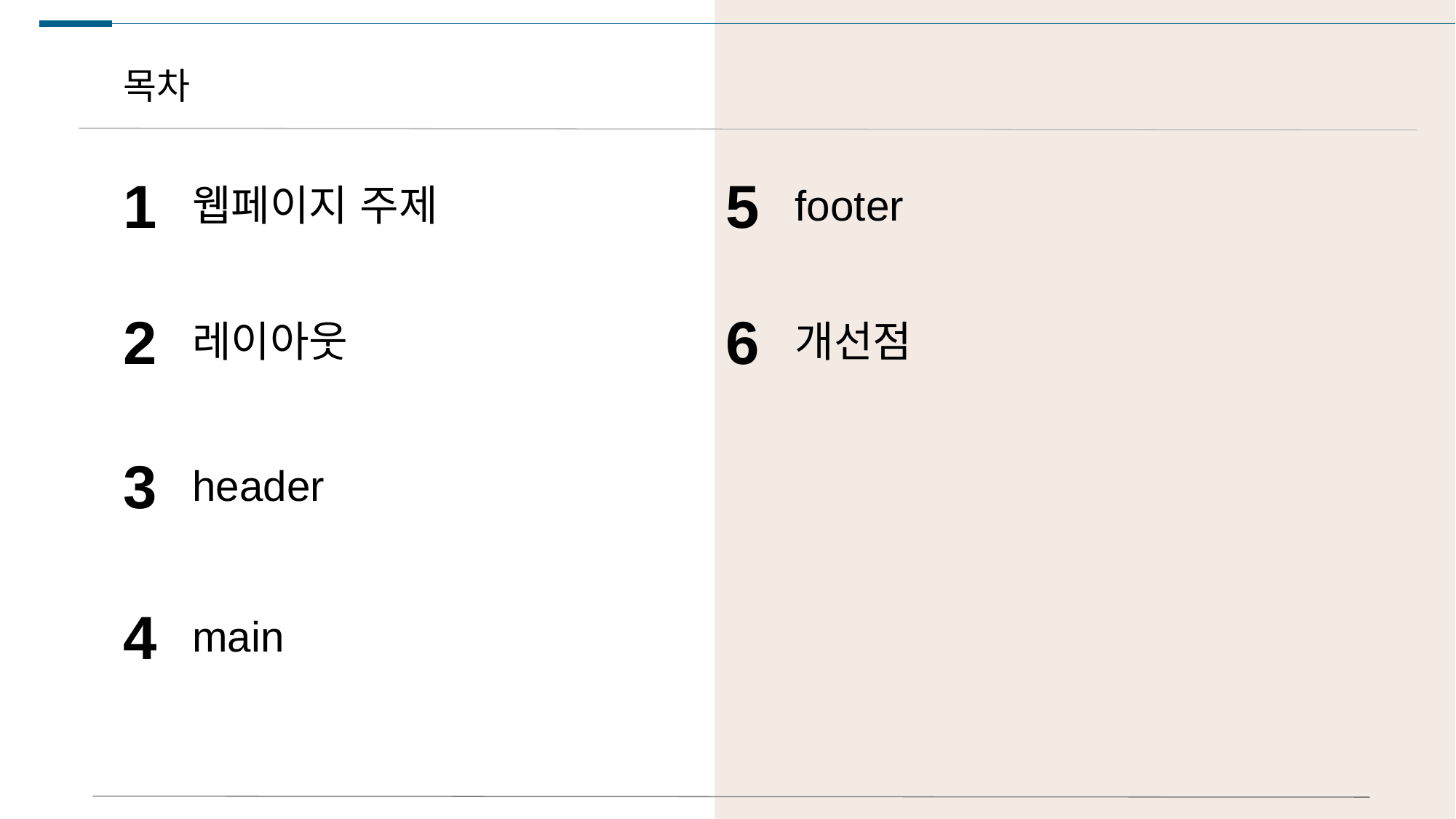

목차
1
웹페이지 주제
5
footer
2
레이아웃
6
개선점
3
header
4
main